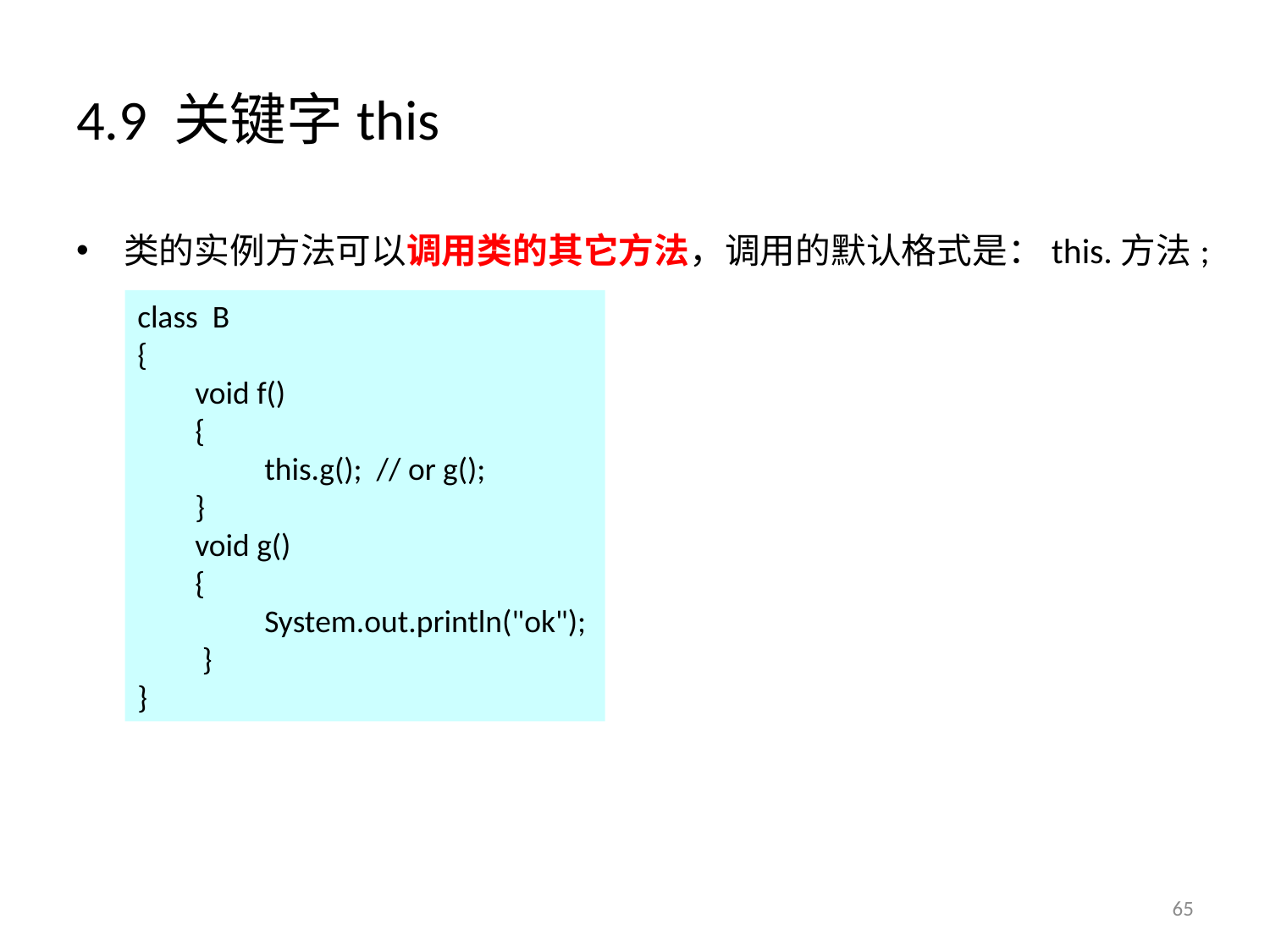

# 4.9 关键字this
类的实例方法可以调用类的其它方法，调用的默认格式是：this.方法;
class  B
{
        void f()
        {
	this.g();  // or g();
        }
        void g()
        {
	System.out.println("ok");
         }
}
65